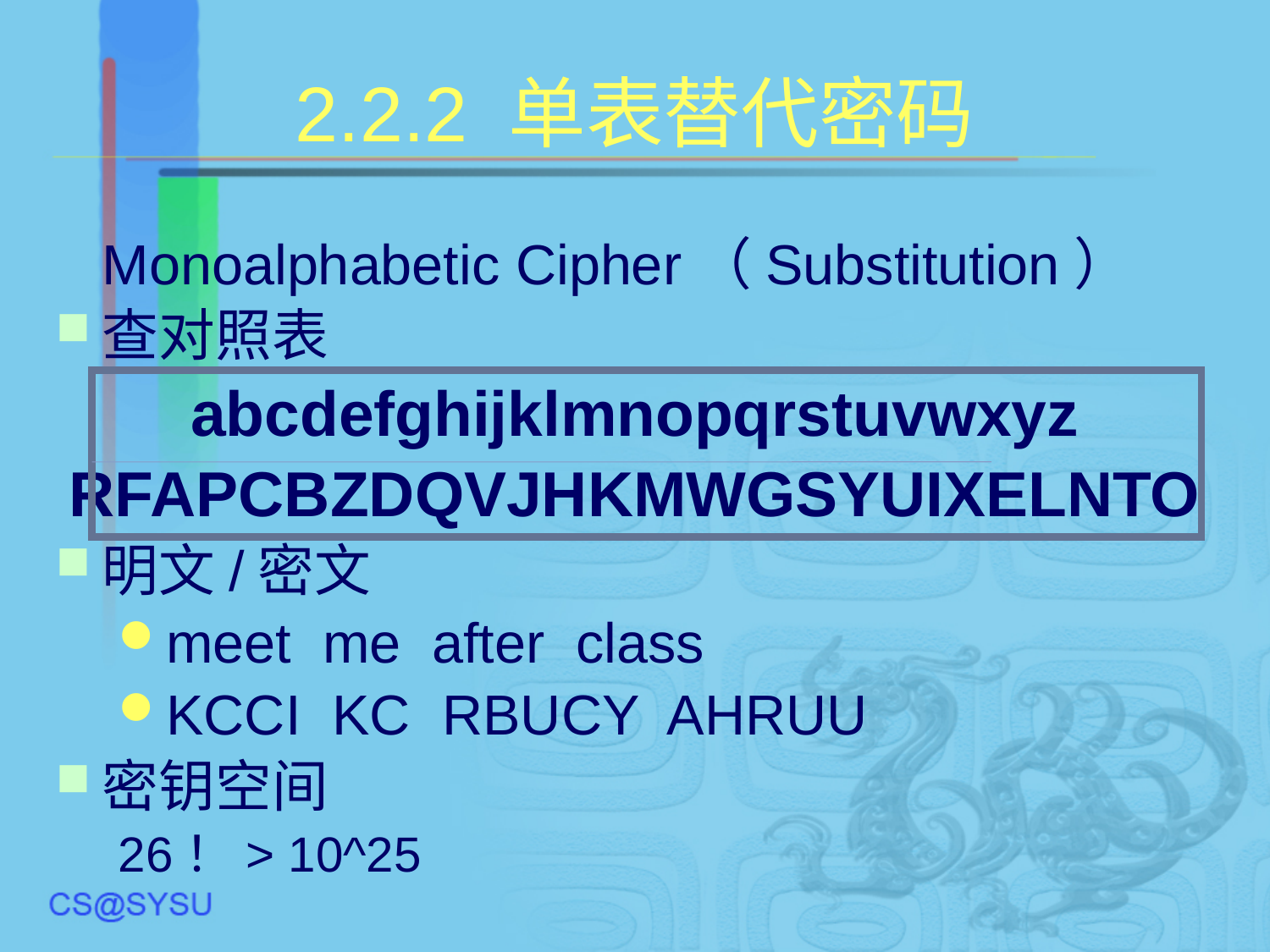

# 2.2.2 单表替代密码
	Monoalphabetic Cipher（Substitution）
查对照表
abcdefghijklmnopqrstuvwxyz
RFAPCBZDQVJHKMWGSYUIXELNTO
明文/密文
meet  me  after  class
KCCI  KC  RBUCY  AHRUU
密钥空间
26！> 10^25